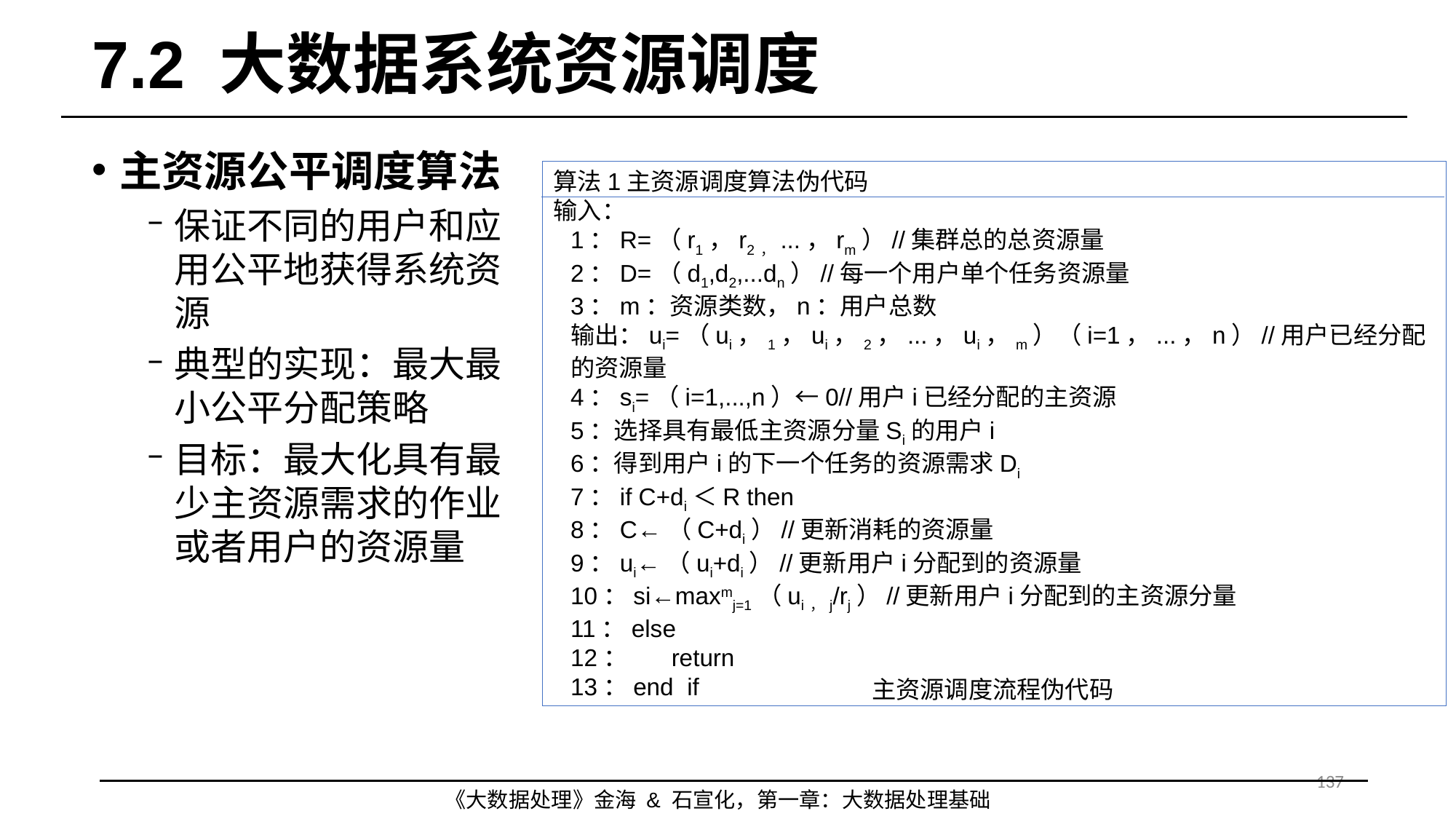

# 7.2 大数据系统资源调度
主资源公平调度算法
保证不同的用户和应用公平地获得系统资源
典型的实现：最大最小公平分配策略
目标：最大化具有最少主资源需求的作业或者用户的资源量

算法1主资源调度算法伪代码
输入：
1：R=（r1，r2，...，rm）//集群总的总资源量
2：D=（d1,d2,...dn）//每一个用户单个任务资源量
3：m：资源类数，n：用户总数
输出：ui=（ui，1，ui，2，...，ui，m）（i=1，...，n）//用户已经分配的资源量
4：si=（i=1,...,n）←0//用户i已经分配的主资源
5：选择具有最低主资源分量Si的用户i
6：得到用户i的下一个任务的资源需求Di
7：if C+di＜R then
8：C←（C+di）//更新消耗的资源量
9：ui←（ui+di）//更新用户i分配到的资源量
10：si←maxmj=1（ui，j/rj）//更新用户i分配到的主资源分量
11：else
12：       return
13：end  if
主资源调度流程伪代码
137